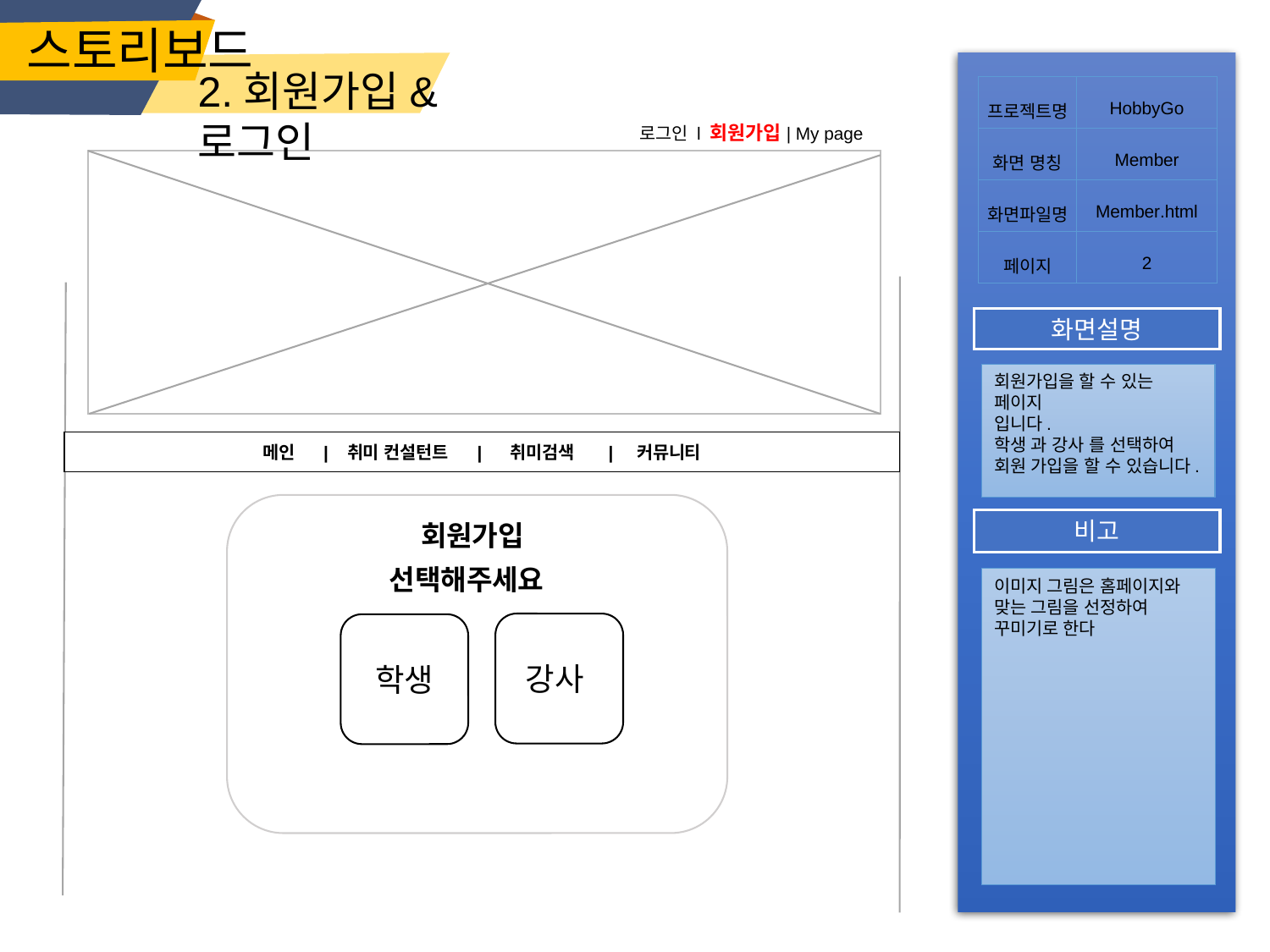

스토리보드

2.회원가입&로그인
| 프로젝트명 | HobbyGo |
| --- | --- |
| 화면 명칭 | Member |
| 화면파일명 | Member.html |
| 페이지 | 2 |
 로그인 l 회원가입| My page

화면설명
회원가입을 할 수 있는 페이지
입니다.
학생 과 강사 를 선택하여 회원 가입을 할 수 있습니다.
메인     |   취미 컨설턴트     |     취미검색      |    커뮤니티

회원가입
비고
선택해주세요
이미지 그림은 홈페이지와 맞는 그림을 선정하여 꾸미기로 한다
강사
학생